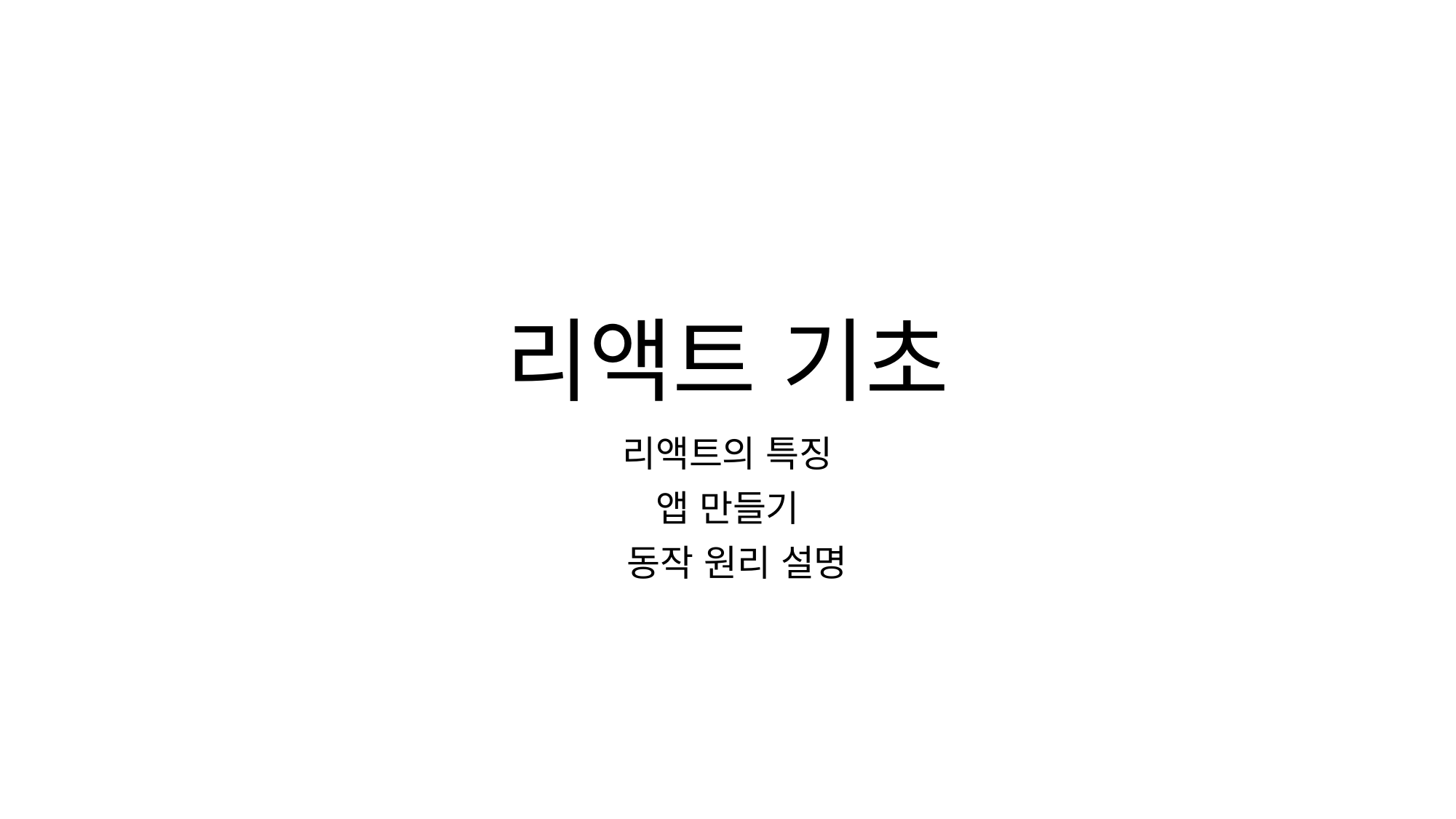

# 리액트 기초
리액트의 특징
앱 만들기
 동작 원리 설명